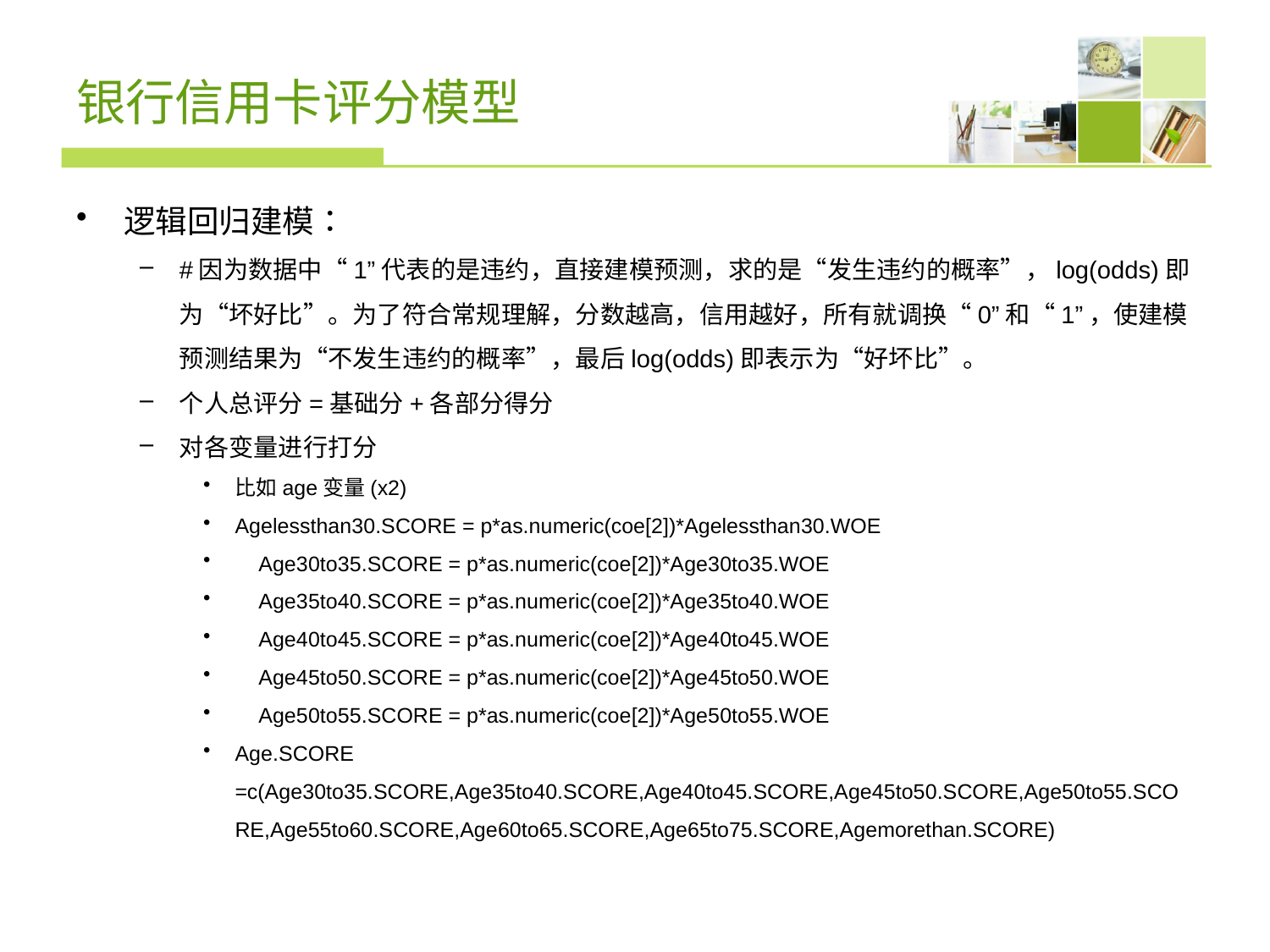

# 银行信用卡评分模型
逻辑回归建模：
#因为数据中“1”代表的是违约，直接建模预测，求的是“发生违约的概率”，log(odds)即为“坏好比”。为了符合常规理解，分数越高，信用越好，所有就调换“0”和“1”，使建模预测结果为“不发生违约的概率”，最后log(odds)即表示为“好坏比”。
个人总评分=基础分+各部分得分
对各变量进行打分
比如age变量(x2)
Agelessthan30.SCORE = p*as.numeric(coe[2])*Agelessthan30.WOE
    Age30to35.SCORE = p*as.numeric(coe[2])*Age30to35.WOE
    Age35to40.SCORE = p*as.numeric(coe[2])*Age35to40.WOE
    Age40to45.SCORE = p*as.numeric(coe[2])*Age40to45.WOE
    Age45to50.SCORE = p*as.numeric(coe[2])*Age45to50.WOE
    Age50to55.SCORE = p*as.numeric(coe[2])*Age50to55.WOE
Age.SCORE =c(Age30to35.SCORE,Age35to40.SCORE,Age40to45.SCORE,Age45to50.SCORE,Age50to55.SCORE,Age55to60.SCORE,Age60to65.SCORE,Age65to75.SCORE,Agemorethan.SCORE)